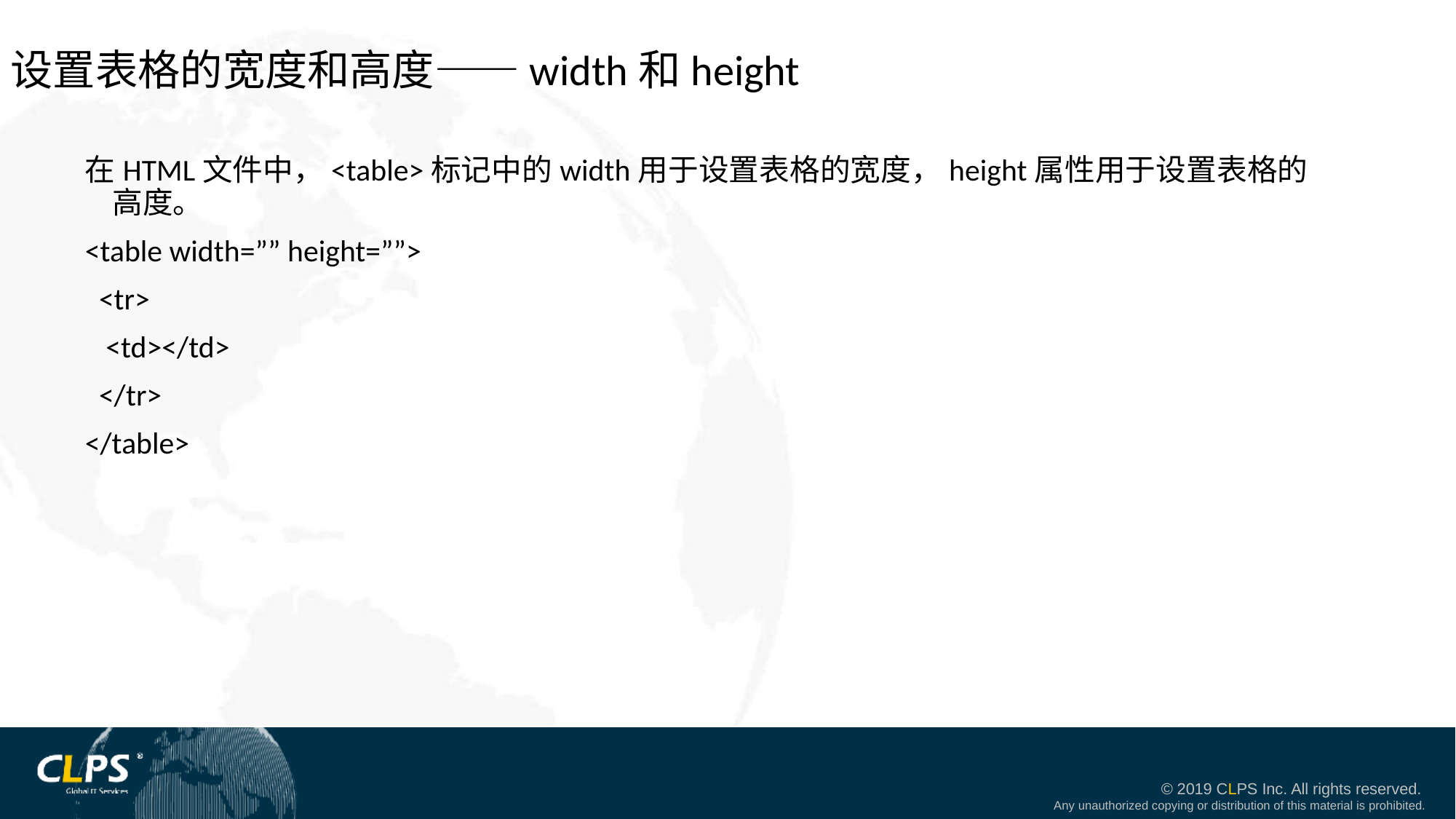

设置表格的宽度和高度——width和height
在HTML文件中，<table>标记中的width用于设置表格的宽度，height属性用于设置表格的高度。
<table width=”” height=””>
  <tr>
   <td></td>
  </tr>
</table>